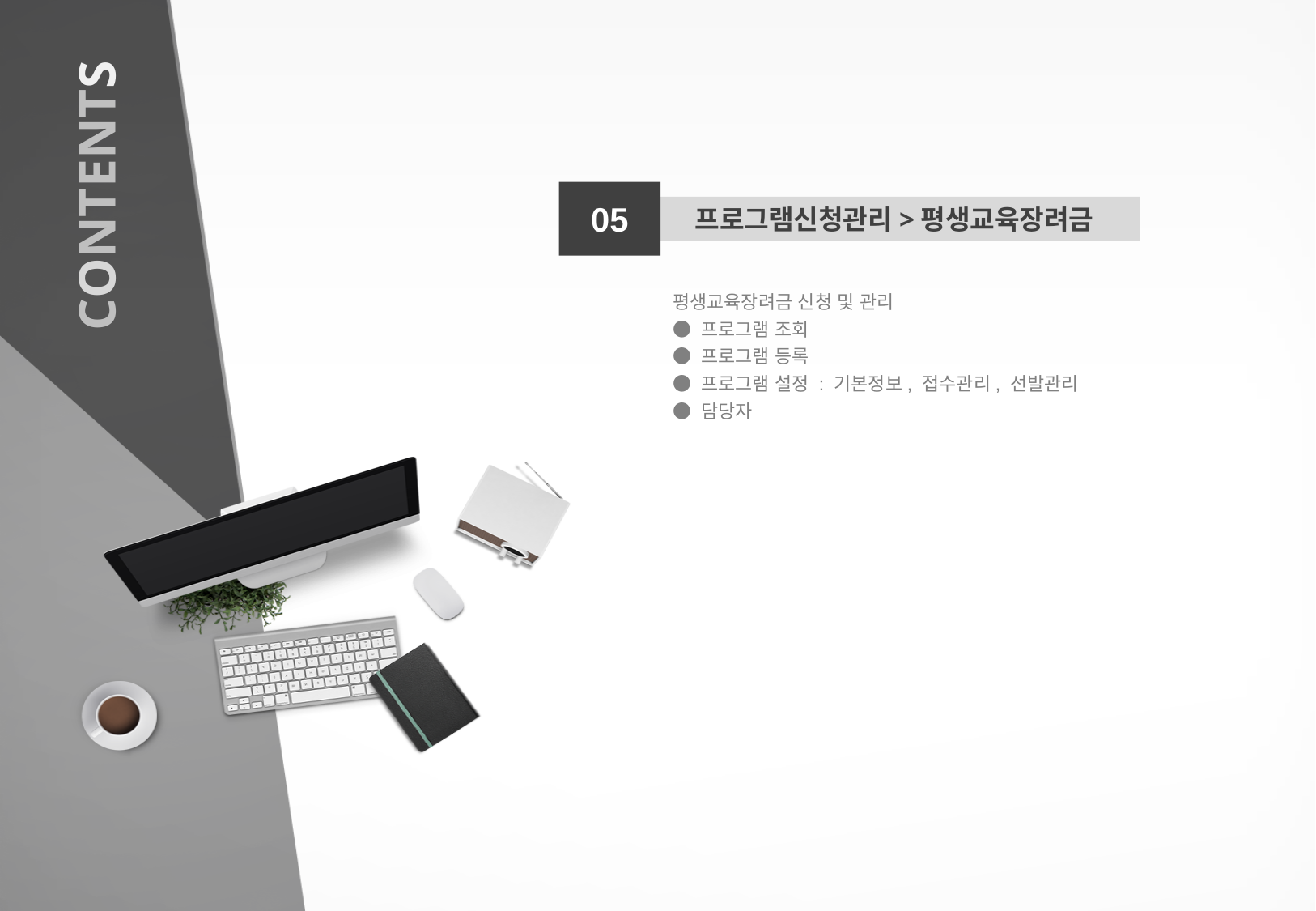

CONTENTS
05
프로그램신청관리>평생교육장려금
평생교육장려금 신청 및 관리
● 프로그램 조회
● 프로그램 등록
● 프로그램 설정 : 기본정보, 접수관리, 선발관리
● 담당자